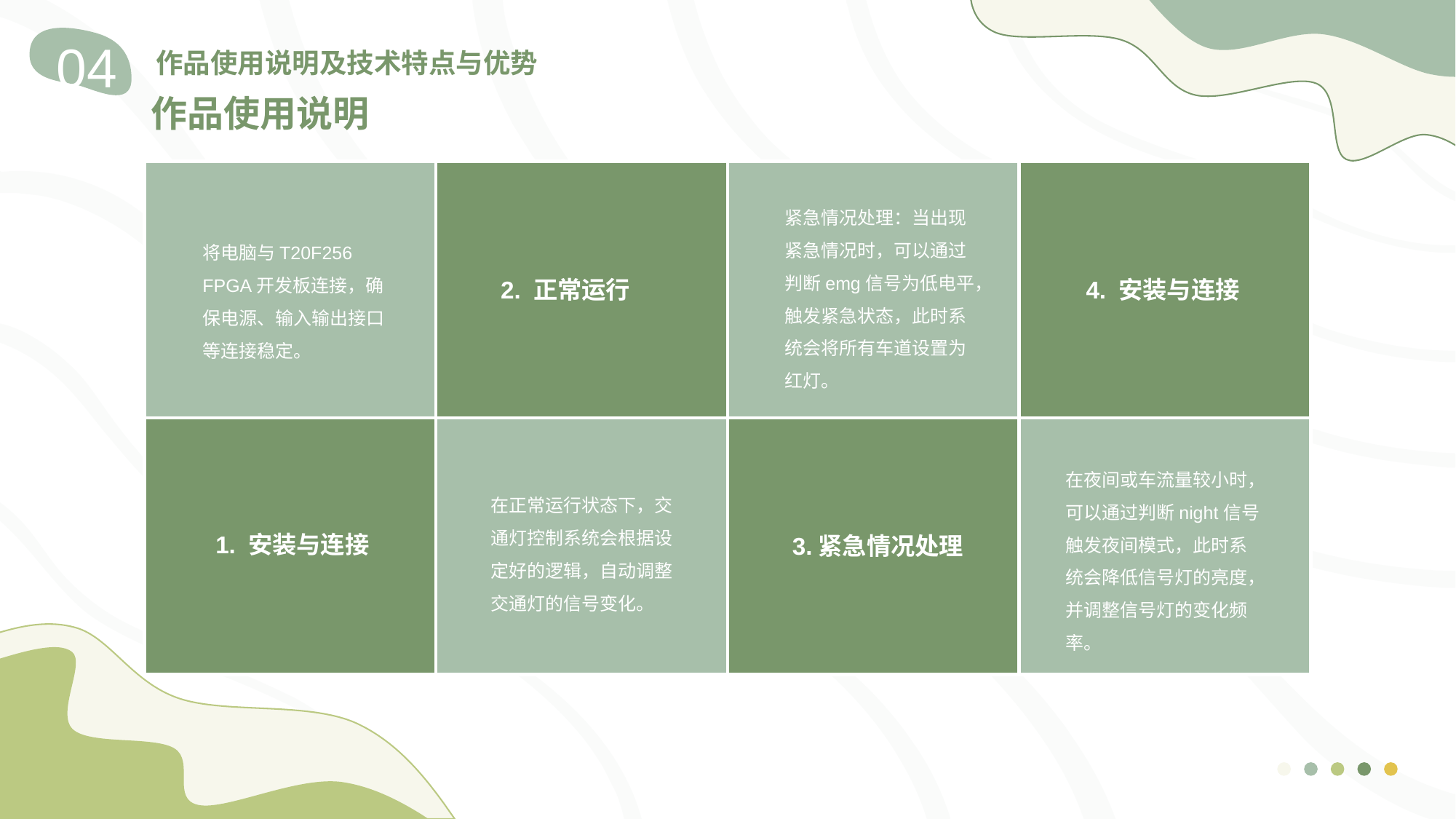

04
作品使用说明及技术特点与优势
作品使用说明

紧急情况处理：当出现紧急情况时，可以通过判断emg信号为低电平，触发紧急状态，此时系统会将所有车道设置为红灯。
将电脑与T20F256 FPGA开发板连接，确保电源、输入输出接口等连接稳定。
1. 安装与连接

在夜间或车流量较小时，可以通过判断night信号触发夜间模式，此时系统会降低信号灯的亮度，并调整信号灯的变化频率。
在正常运行状态下，交通灯控制系统会根据设定好的逻辑，自动调整交通灯的信号变化。
2. 正常运行
4. 安装与连接
3.紧急情况处理